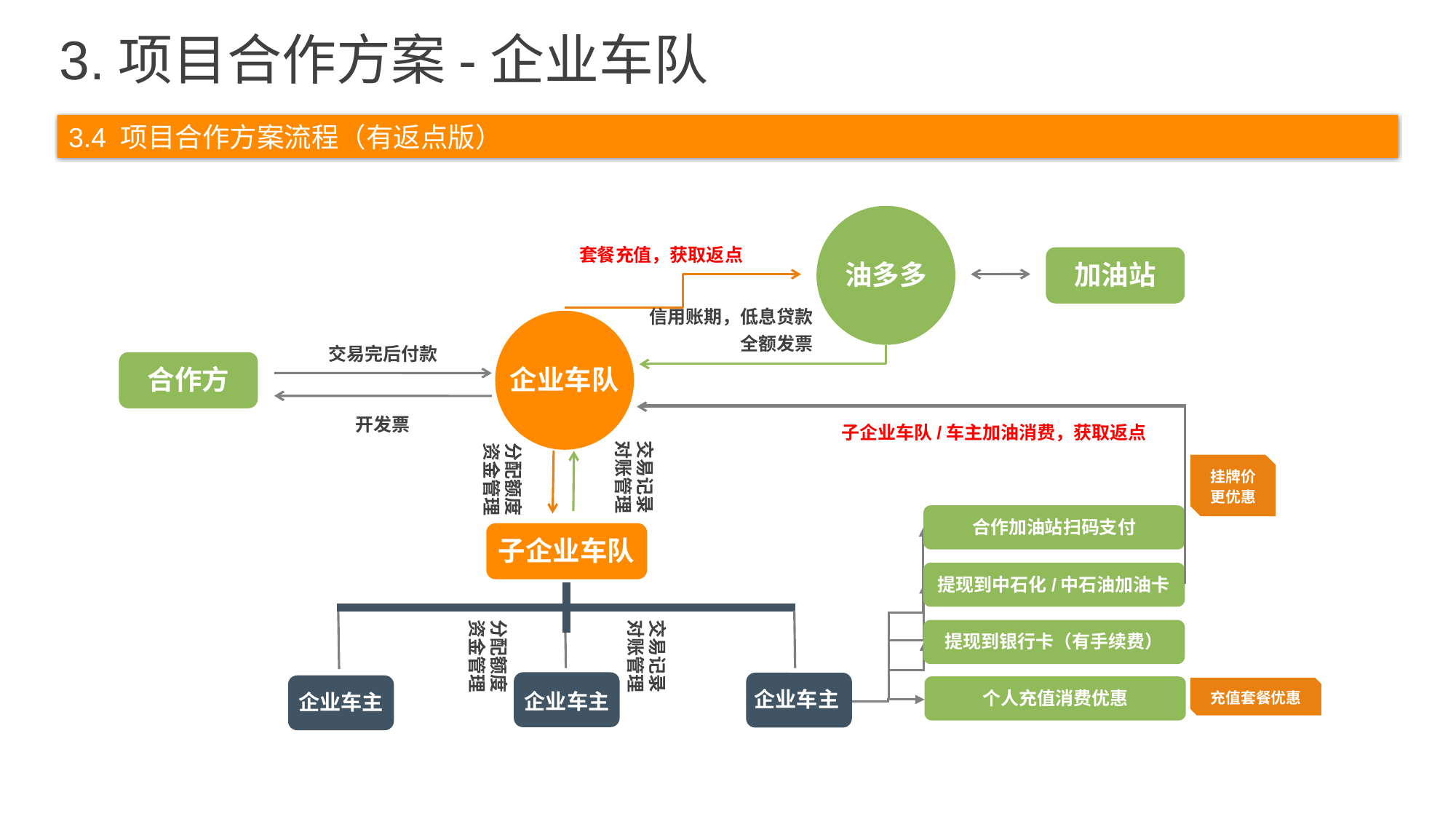

3.项目合作方案-企业车队

3.4 项目合作方案流程（有返点版）

油多多
套餐充值，获取返点

加油站
信用账期，低息贷款
全额发票

企业车队
交易完后付款

合作方
合作方
开发票
子企业车队/车主加油消费，获取返点
交易记录
对账管理
分配额度
资金管理
挂牌价更优惠

合作加油站扫码支付

提现到中石化/中石油加油卡

提现到银行卡（有手续费）
充值套餐优惠

个人充值消费优惠

子企业车队

分配额度
资金管理
交易记录
对账管理

企业车主
企业车主
企业车主